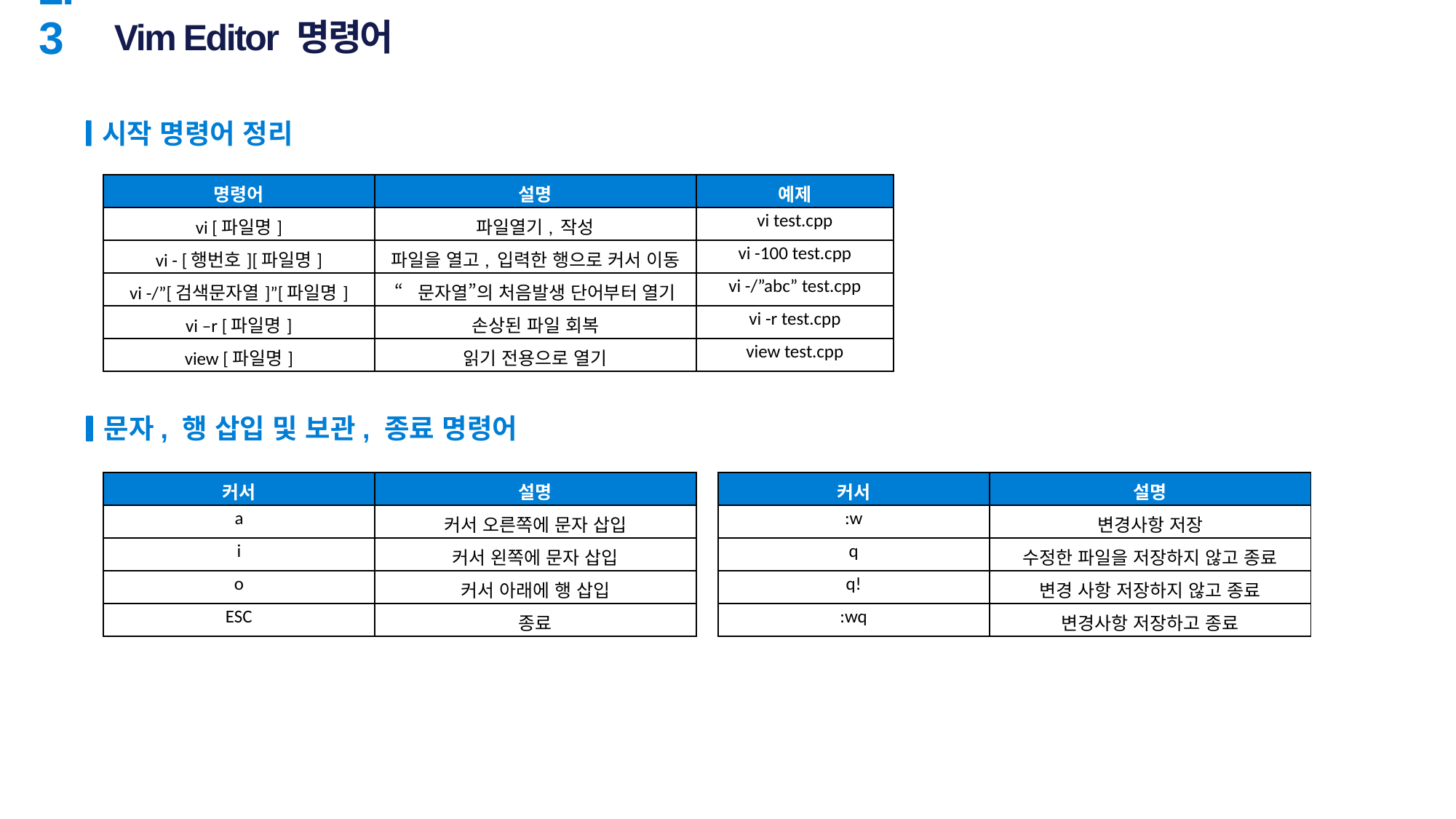

# Vim Editor 명령어
2.3
시작 명령어 정리

| 명령어 | 설명 | 예제 |
| --- | --- | --- |
| vi [파일명] | 파일열기, 작성 | vi test.cpp |
| vi - [행번호][파일명] | 파일을 열고, 입력한 행으로 커서 이동 | vi -100 test.cpp |
| vi -/”[검색문자열]”[파일명] | “문자열”의 처음발생 단어부터 열기 | vi -/”abc” test.cpp |
| vi –r [파일명] | 손상된 파일 회복 | vi -r test.cpp |
| view [파일명] | 읽기 전용으로 열기 | view test.cpp |
문자, 행 삽입 및 보관, 종료 명령어

| 커서 | 설명 |
| --- | --- |
| a | 커서 오른쪽에 문자 삽입 |
| i | 커서 왼쪽에 문자 삽입 |
| o | 커서 아래에 행 삽입 |
| ESC | 종료 |
| 커서 | 설명 |
| --- | --- |
| :w | 변경사항 저장 |
| q | 수정한 파일을 저장하지 않고 종료 |
| q! | 변경 사항 저장하지 않고 종료 |
| :wq | 변경사항 저장하고 종료 |
16